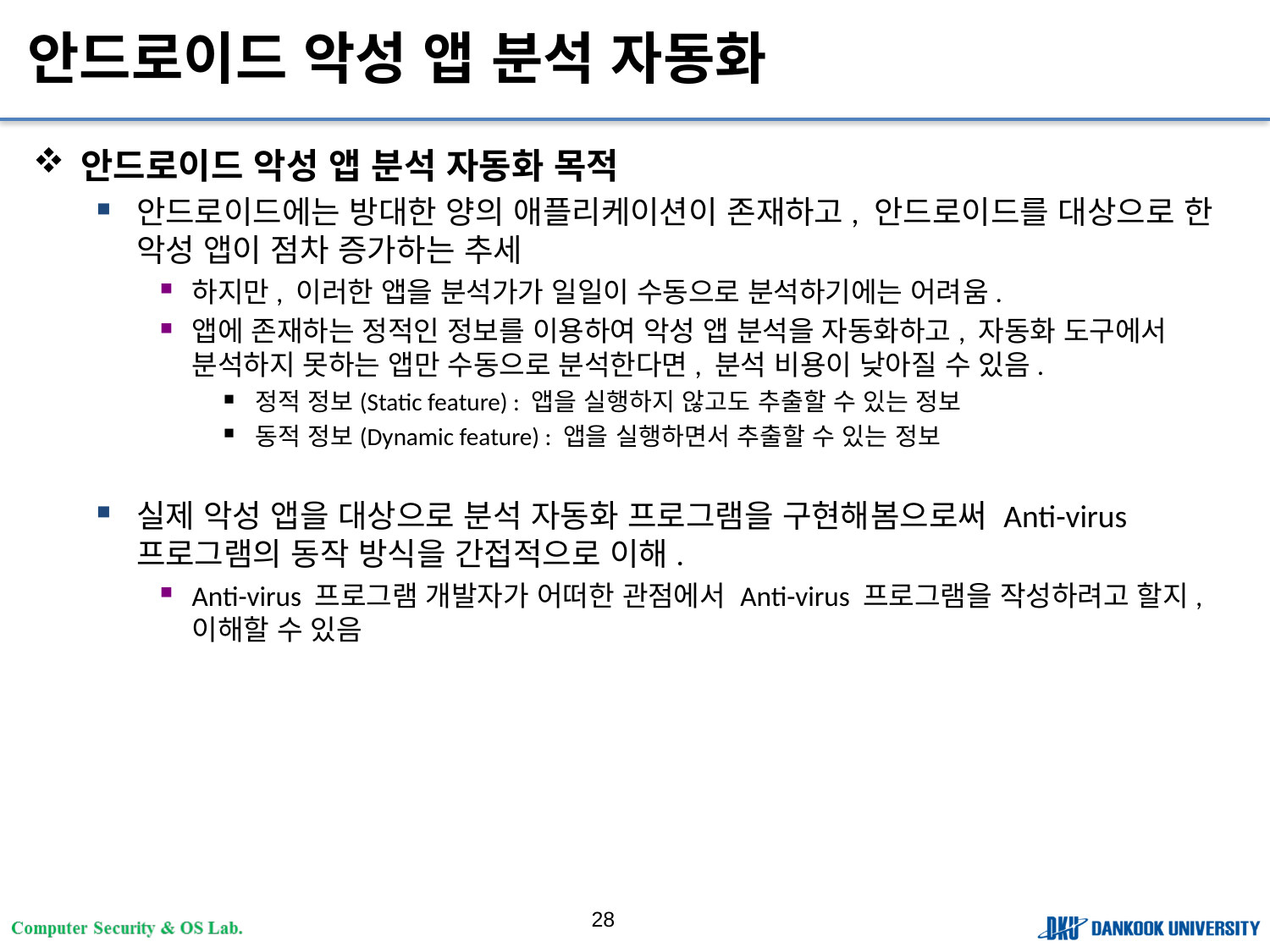

# 안드로이드 악성 앱 분석 자동화
안드로이드 악성 앱 분석 자동화 목적
안드로이드에는 방대한 양의 애플리케이션이 존재하고, 안드로이드를 대상으로 한 악성 앱이 점차 증가하는 추세
하지만, 이러한 앱을 분석가가 일일이 수동으로 분석하기에는 어려움.
앱에 존재하는 정적인 정보를 이용하여 악성 앱 분석을 자동화하고, 자동화 도구에서 분석하지 못하는 앱만 수동으로 분석한다면, 분석 비용이 낮아질 수 있음.
정적 정보(Static feature) : 앱을 실행하지 않고도 추출할 수 있는 정보
동적 정보(Dynamic feature) : 앱을 실행하면서 추출할 수 있는 정보

실제 악성 앱을 대상으로 분석 자동화 프로그램을 구현해봄으로써 Anti-virus 프로그램의 동작 방식을 간접적으로 이해.
Anti-virus 프로그램 개발자가 어떠한 관점에서 Anti-virus 프로그램을 작성하려고 할지, 이해할 수 있음

28